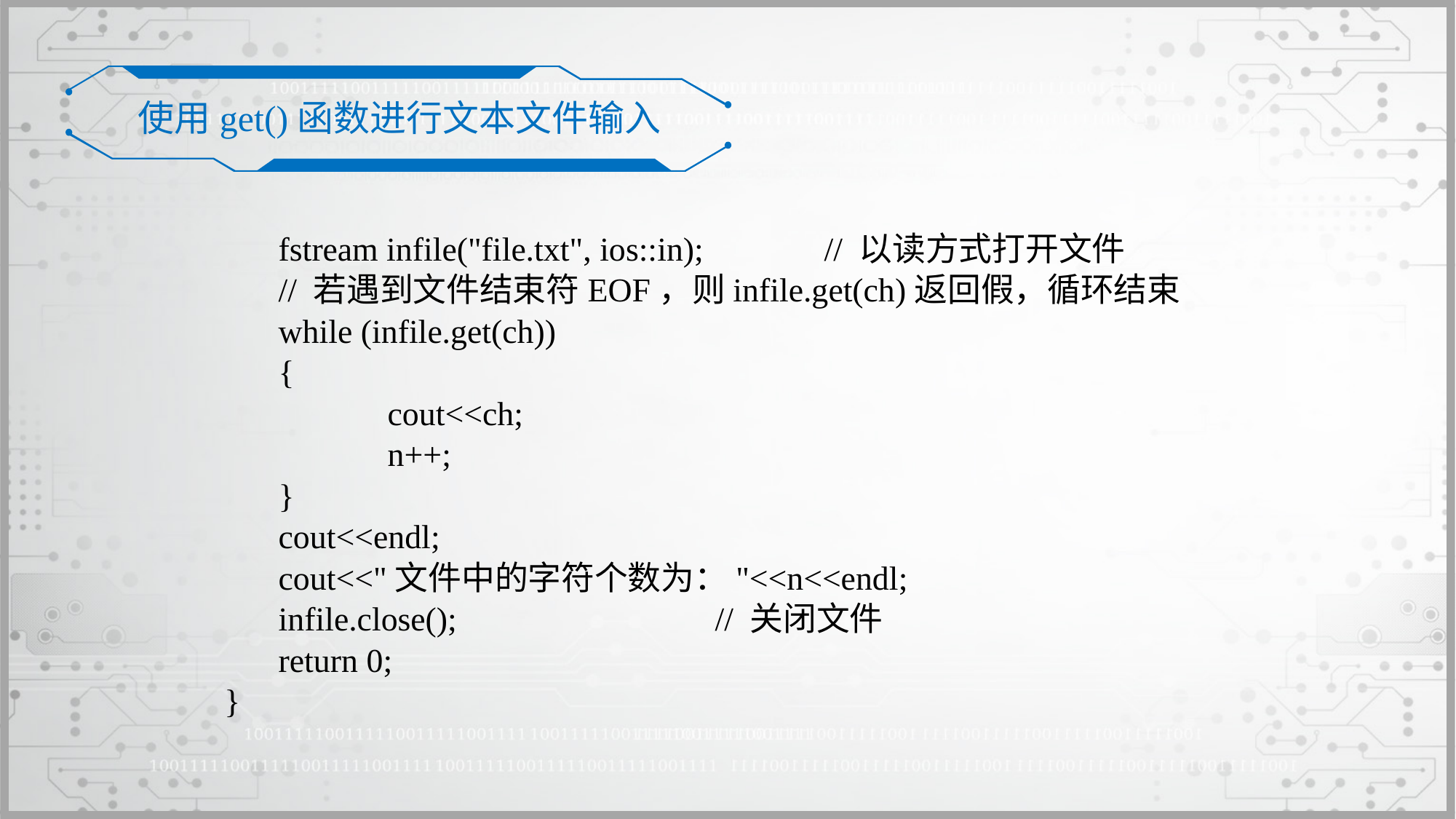

使用get()函数进行文本文件输入
	fstream infile("file.txt", ios::in);  	// 以读方式打开文件
	// 若遇到文件结束符EOF，则infile.get(ch)返回假，循环结束
	while (infile.get(ch))
	{
		cout<<ch;
		n++;
	}
	cout<<endl;
	cout<<"文件中的字符个数为："<<n<<endl;
	infile.close();			// 关闭文件
	return 0;
}